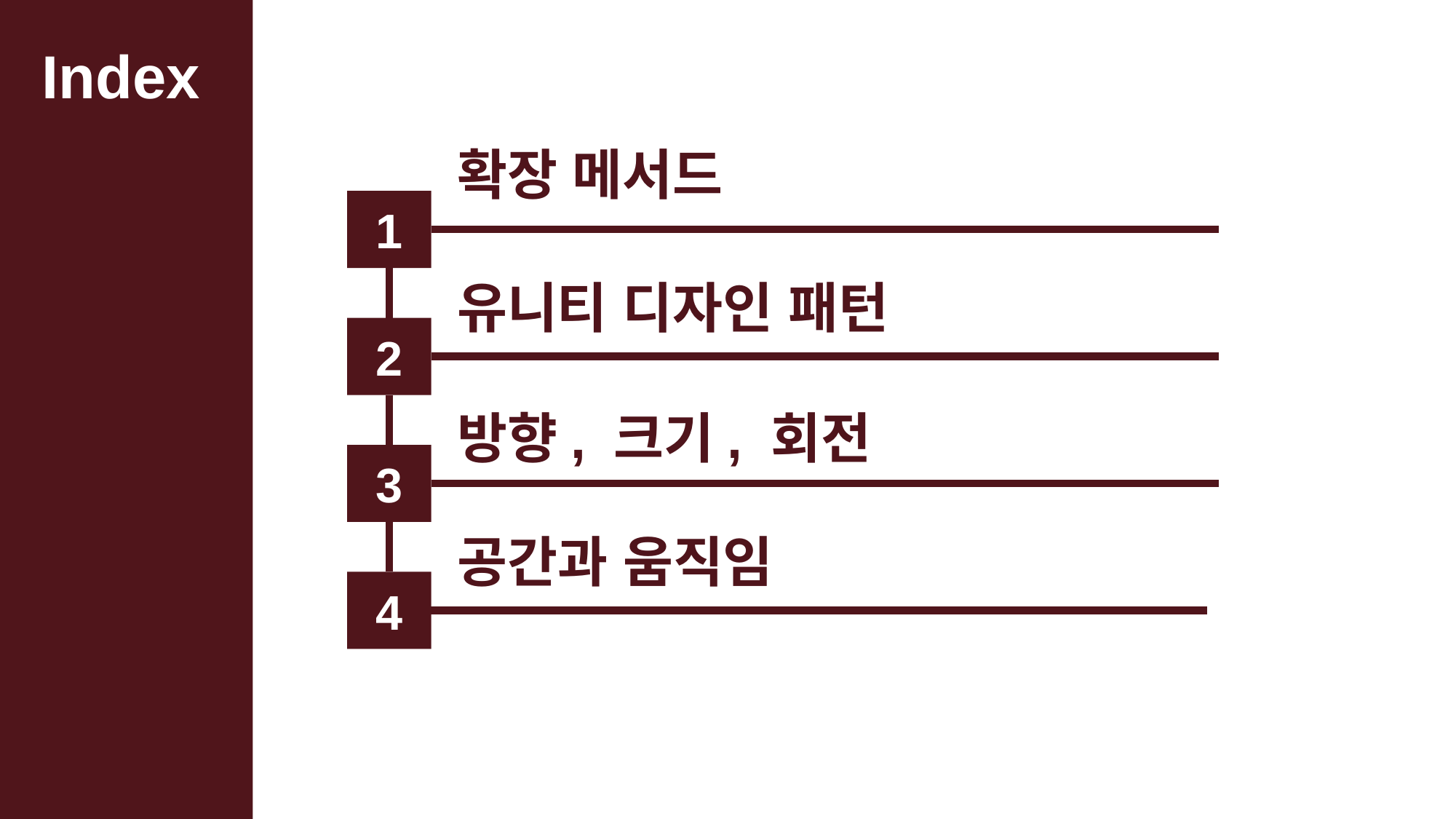

확장 메서드
1
유니티 디자인 패턴
2
방향, 크기, 회전
3
공간과 움직임
4